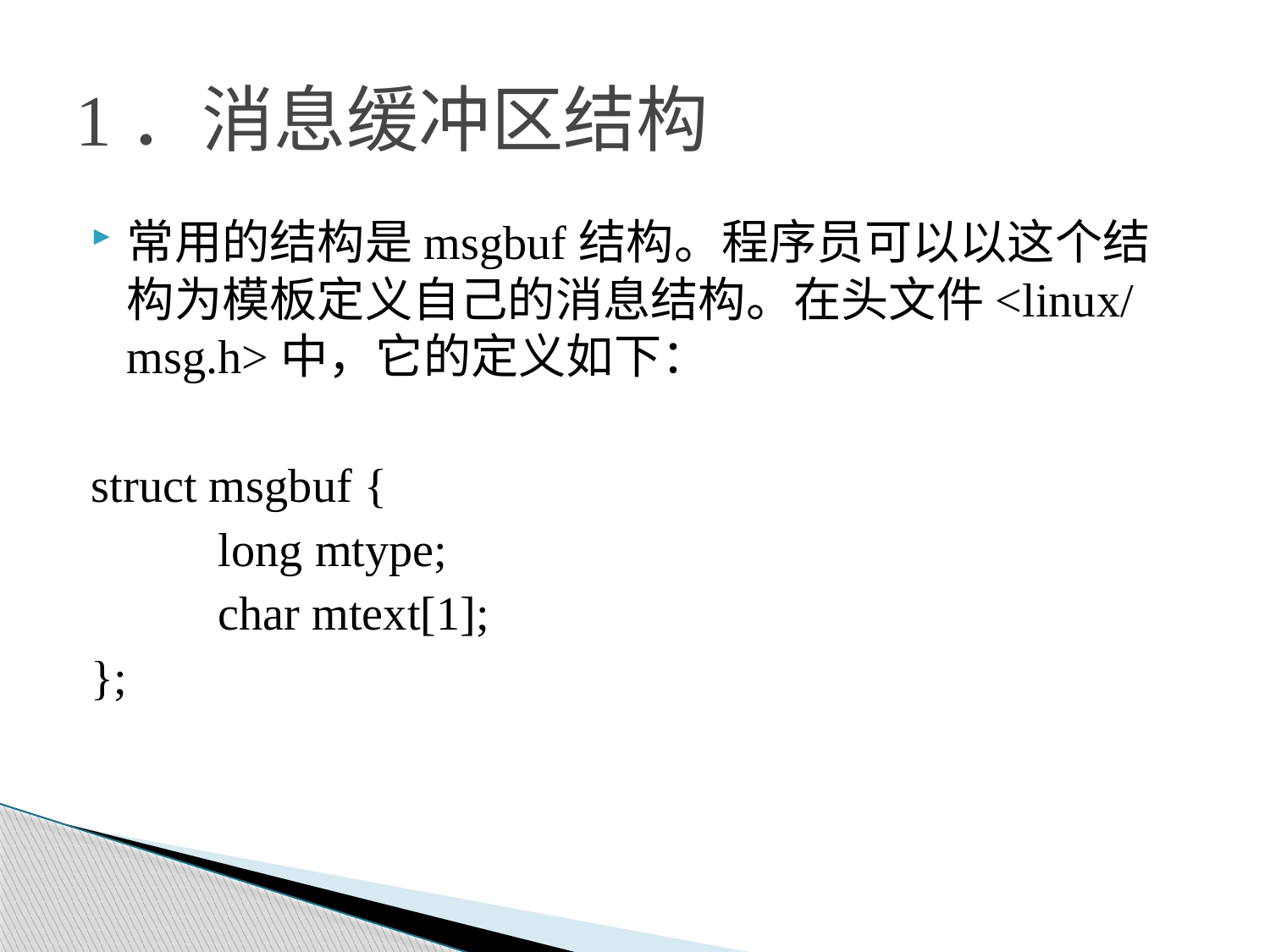

# 1．消息缓冲区结构
常用的结构是msgbuf结构。程序员可以以这个结构为模板定义自己的消息结构。在头文件<linux/msg.h>中，它的定义如下：

struct msgbuf {
	long mtype;
	char mtext[1];
};